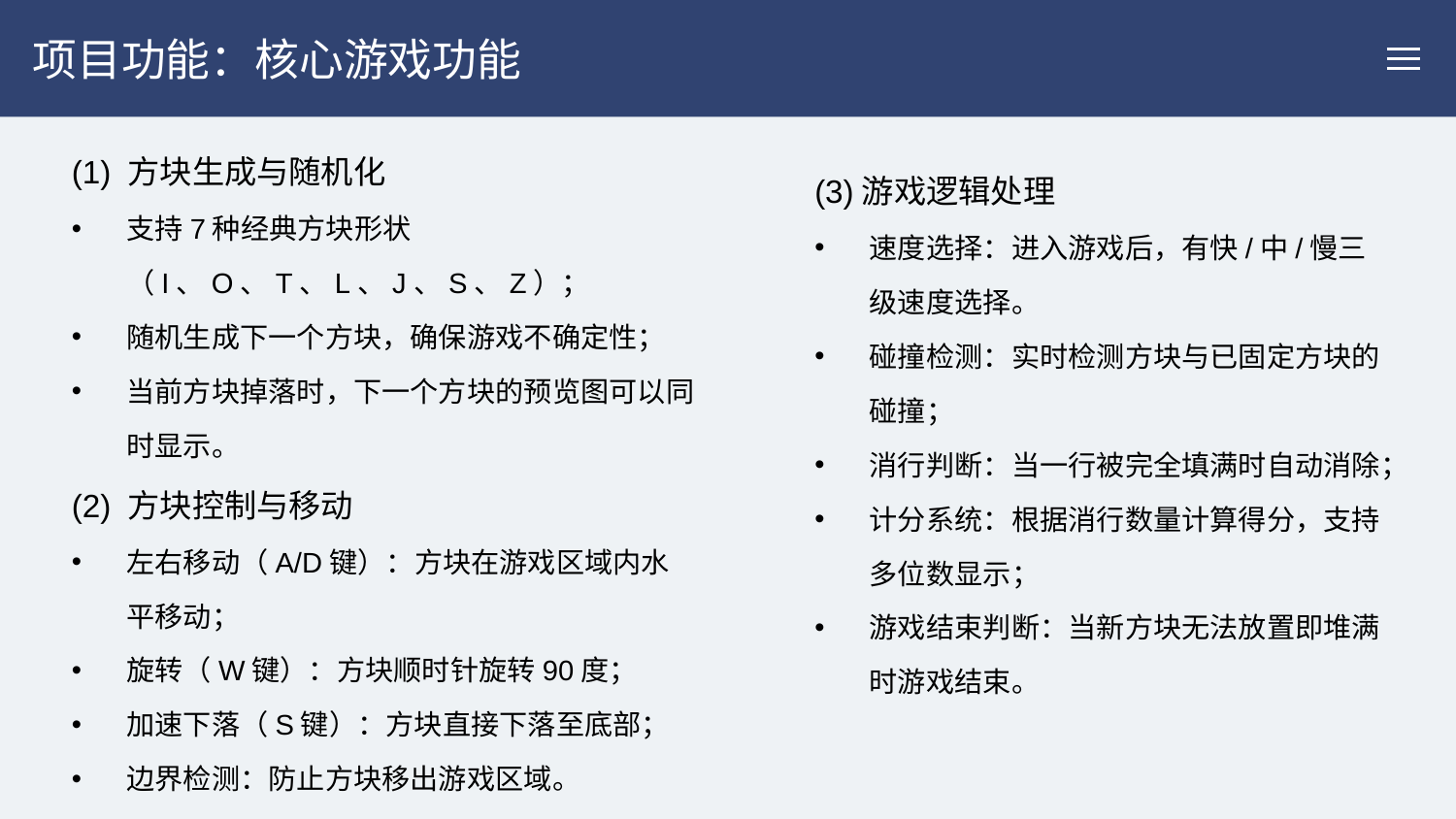

项目功能：核心游戏功能
(1) 方块生成与随机化
支持7种经典方块形状（I、O、T、L、J、S、Z）；
随机生成下一个方块，确保游戏不确定性；
当前方块掉落时，下一个方块的预览图可以同时显示。
(2) 方块控制与移动
左右移动（A/D键）：方块在游戏区域内水平移动；
旋转（W键）：方块顺时针旋转90度；
加速下落（S键）：方块直接下落至底部；
边界检测：防止方块移出游戏区域。

(3)游戏逻辑处理
速度选择：进入游戏后，有快/中/慢三级速度选择。
碰撞检测：实时检测方块与已固定方块的碰撞；
消行判断：当一行被完全填满时自动消除；
计分系统：根据消行数量计算得分，支持多位数显示；
游戏结束判断：当新方块无法放置即堆满时游戏结束。